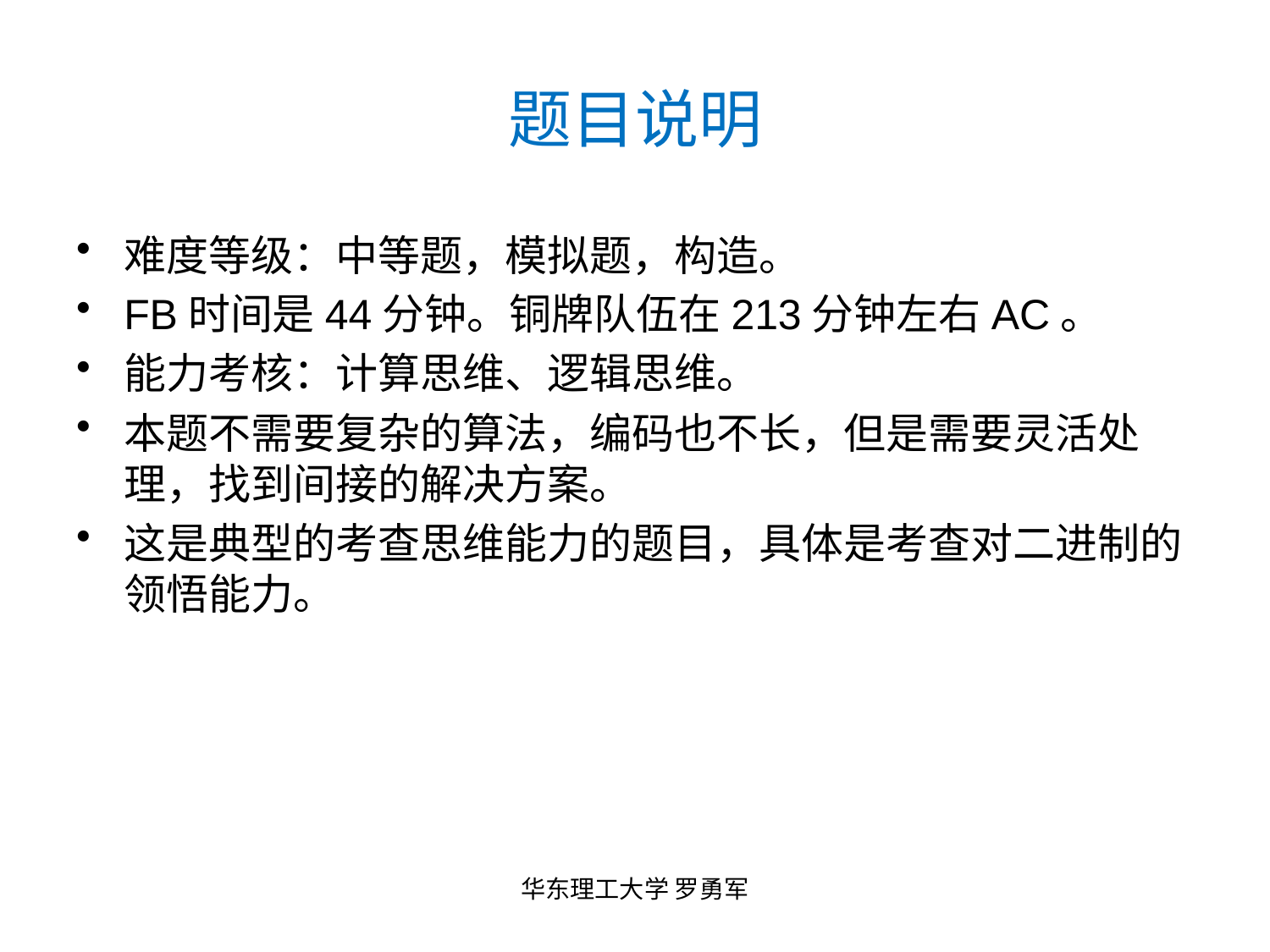

# 题目说明
难度等级：中等题，模拟题，构造。
FB时间是44分钟。铜牌队伍在213分钟左右AC。
能力考核：计算思维、逻辑思维。
本题不需要复杂的算法，编码也不长，但是需要灵活处理，找到间接的解决方案。
这是典型的考查思维能力的题目，具体是考查对二进制的领悟能力。

华东理工大学 罗勇军